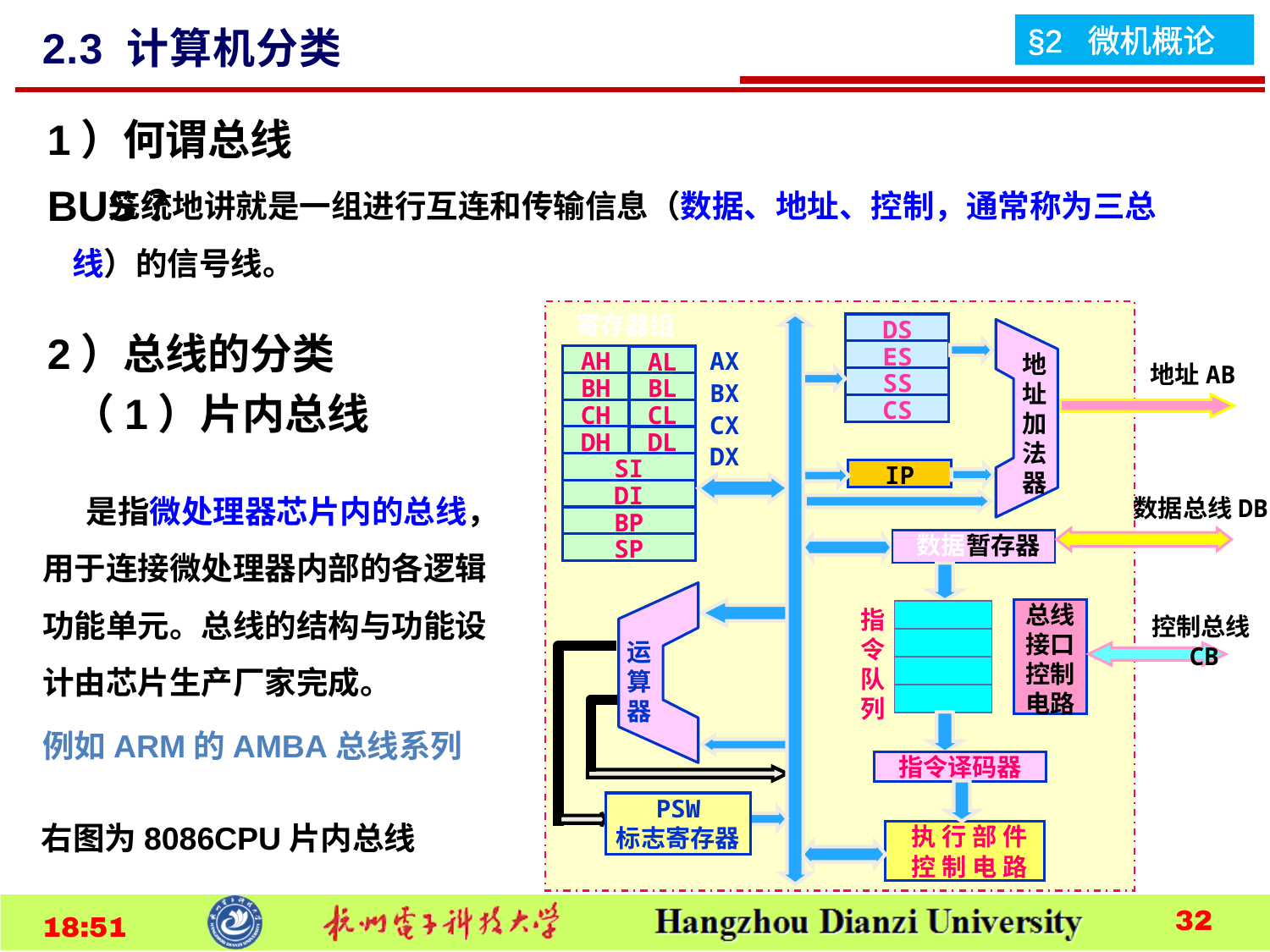

2.3 计算机分类
1）何谓总线BUS？
    笼统地讲就是一组进行互连和传输信息（数据、地址、控制，通常称为三总线）的信号线。

BIU
寄存器组
寄存器组

DS
ES
SS
CS
DS
ES
SS
CS

AH
BH
CH
DH
AL
BL
CL
DL
SI
DI
BP
SP
AH
BH
CH
DH
AL
BL
CL
DL
SI
DI
BP
SP
AX
BX
CX
DX
AX
BX
CX
DX
地
址
加
法
器
地
址
加
法
器
地址AB

AB

IP
IP

数据总线DB
DB

数据暂存器
数据暂存器

运
算
器
总线
接口
控制
电路
总线
接口
控制
电路

指
令
队
列
指
令
队
列

控制总线CB
CB

运
算
器

指令译码器
指令译码器

PSW
标志寄存器
PSW
标志寄存器

执 行 部 件
控 制 电 路
执 行 部 件
控 制 电 路

EU
2）总线的分类

（1）片内总线
     是指微处理器芯片内的总线，用于连接微处理器内部的各逻辑功能单元。总线的结构与功能设计由芯片生产厂家完成。
例如ARM的AMBA总线系列
右图为8086CPU片内总线